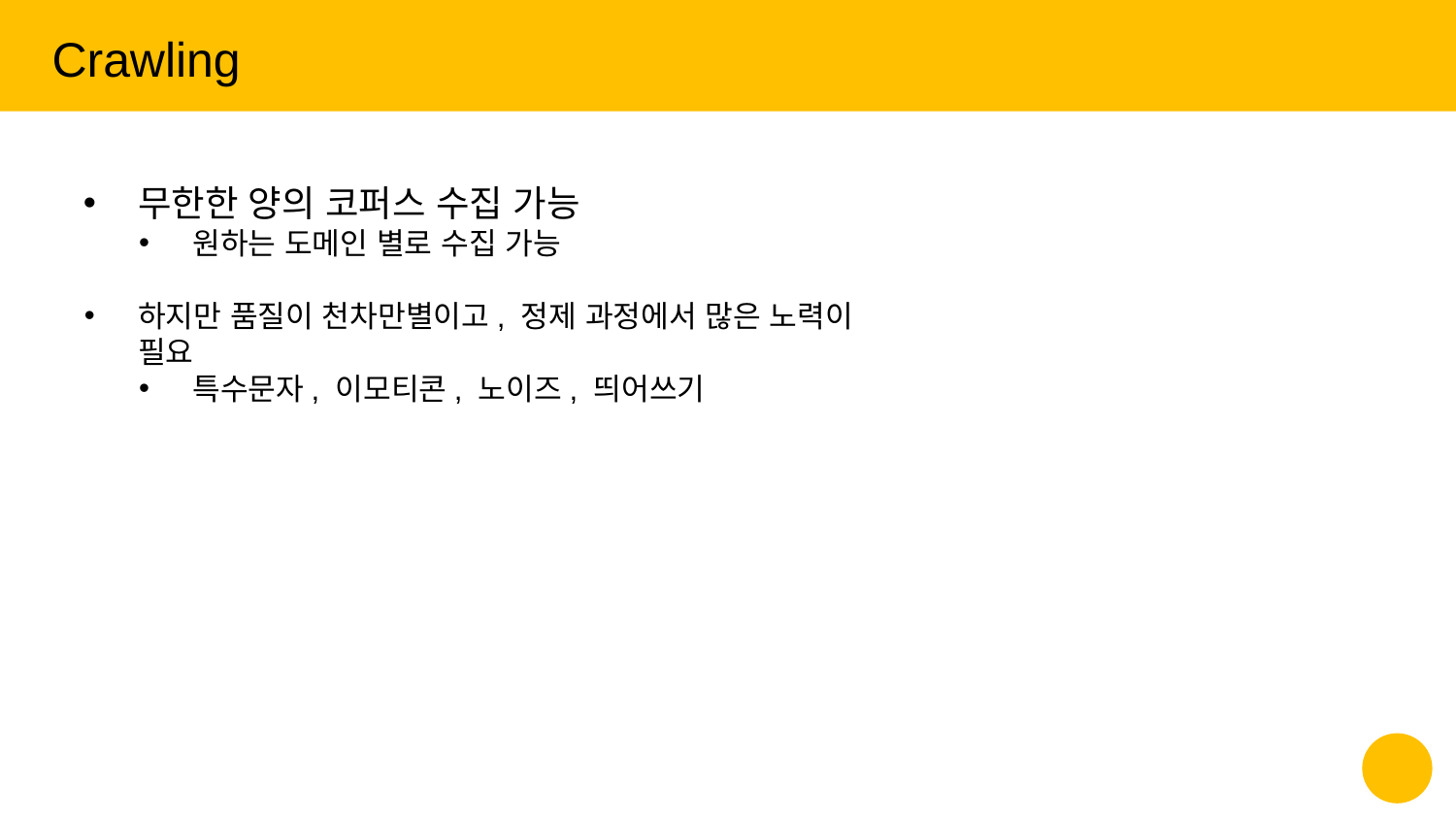

Crawling
무한한 양의 코퍼스 수집 가능
원하는 도메인 별로 수집 가능

하지만 품질이 천차만별이고, 정제 과정에서 많은 노력이 필요
특수문자, 이모티콘, 노이즈, 띄어쓰기

15